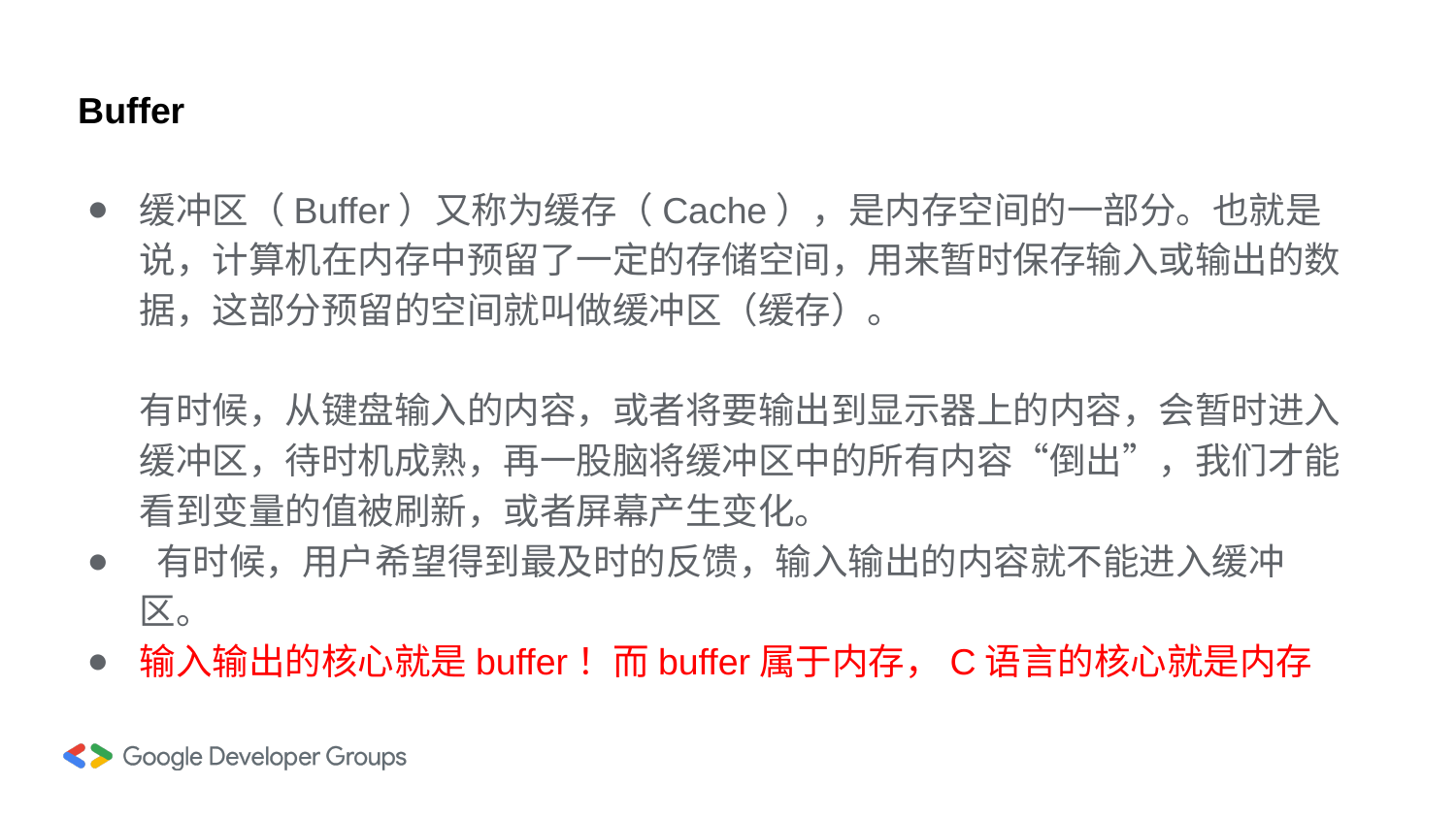

# Buffer
缓冲区（Buffer）又称为缓存（Cache），是内存空间的一部分。也就是说，计算机在内存中预留了一定的存储空间，用来暂时保存输入或输出的数据，这部分预留的空间就叫做缓冲区（缓存）。
有时候，从键盘输入的内容，或者将要输出到显示器上的内容，会暂时进入缓冲区，待时机成熟，再一股脑将缓冲区中的所有内容“倒出”，我们才能看到变量的值被刷新，或者屏幕产生变化。
 有时候，用户希望得到最及时的反馈，输入输出的内容就不能进入缓冲区。
输入输出的核心就是buffer！而buffer属于内存，C语言的核心就是内存